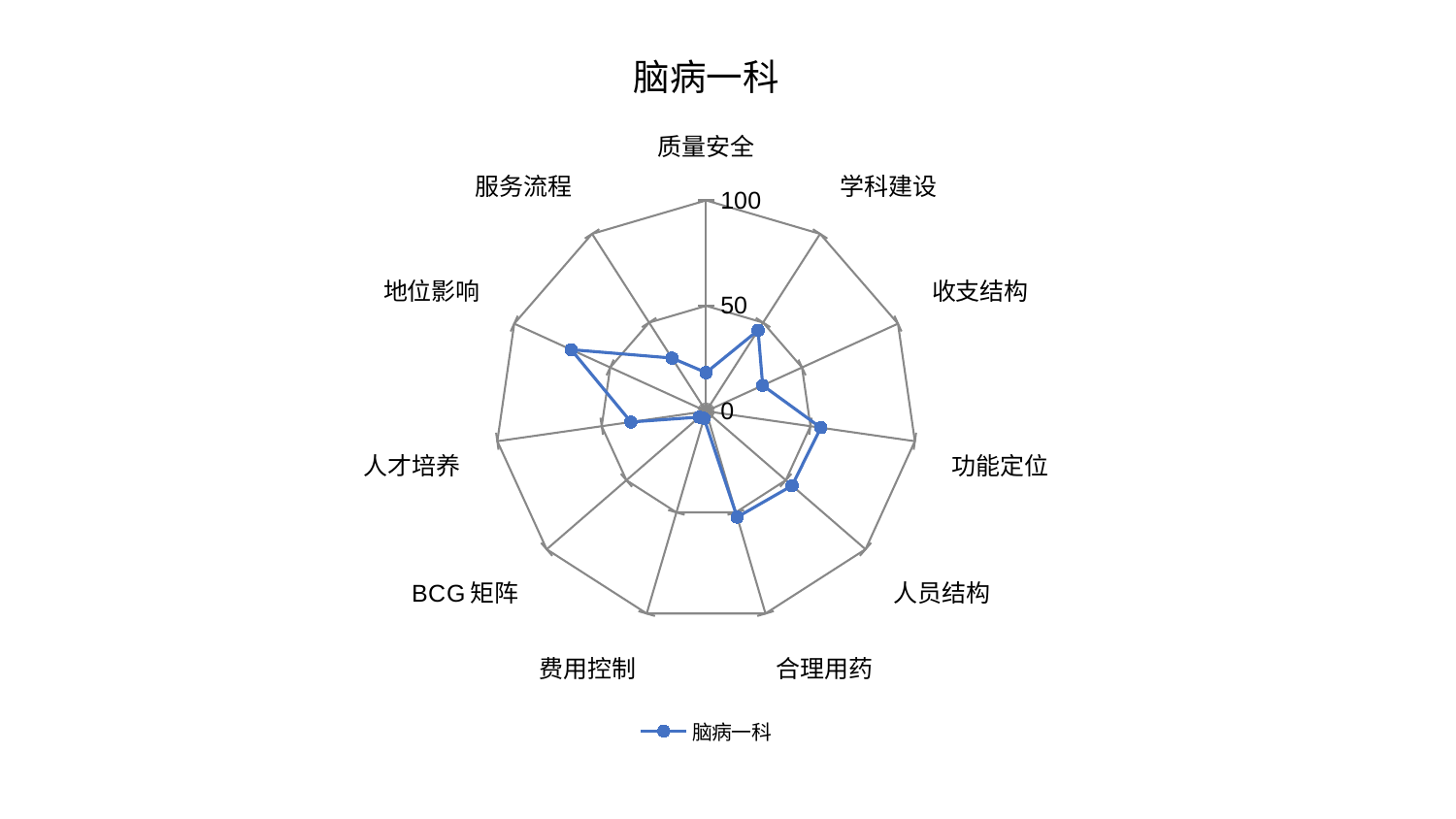

### Chart: 脑病一科

| Category | 脑病一科 |
|---|---|
| 质量安全 | 18.33610664214498 |
| 学科建设 | 45.61674581611402 |
| 收支结构 | 29.493283246551304 |
| 功能定位 | 54.94686807867297 |
| 人员结构 | 53.922528723766234 |
| 合理用药 | 52.34305166098097 |
| 费用控制 | 3.509503275661803 |
| BCG矩阵 | 4.263529390199647 |
| 人才培养 | 36.0182211313489 |
| 地位影响 | 70.32370265900357 |
| 服务流程 | 29.976248149094587 |
160